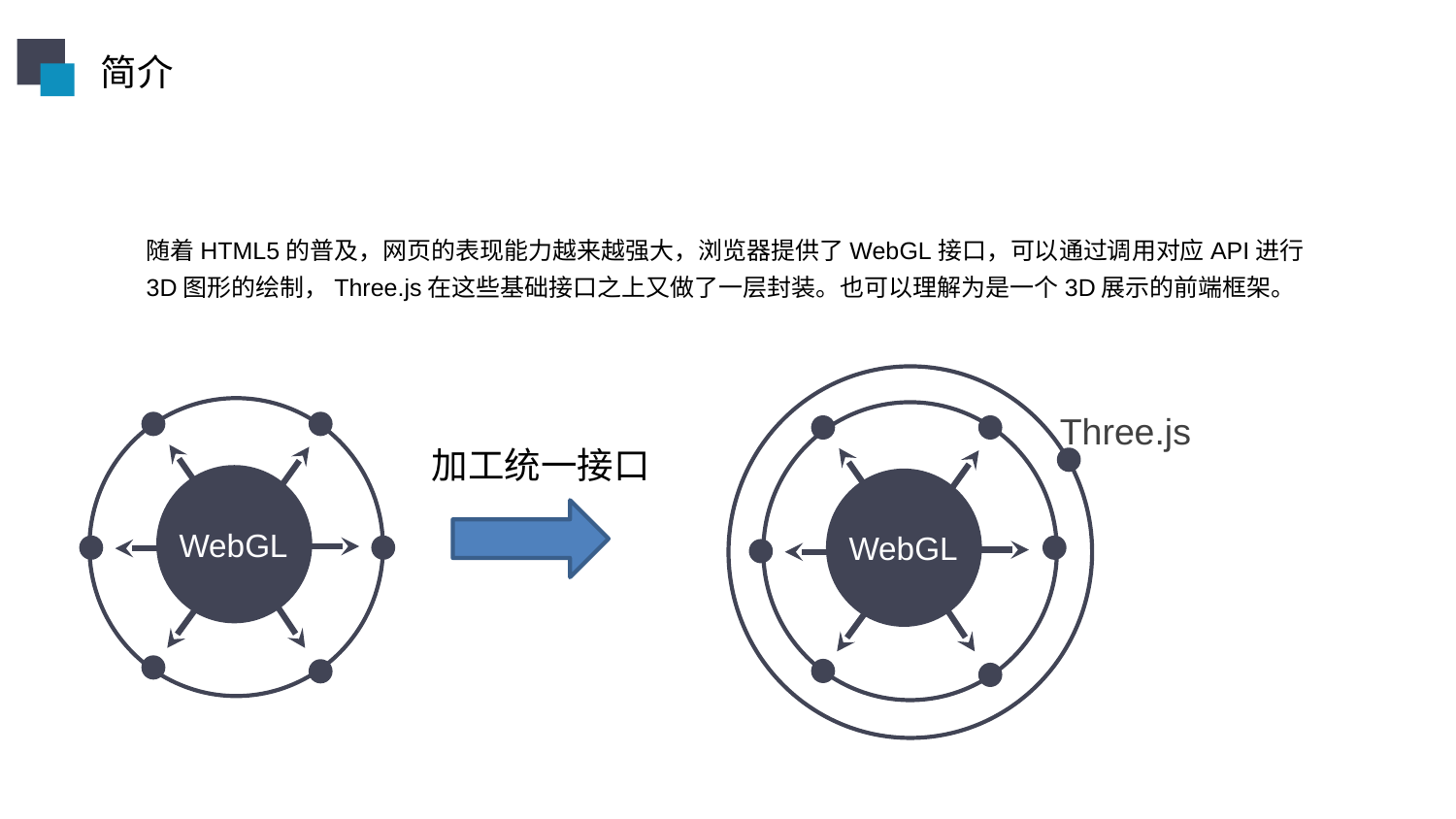

简介

随着HTML5的普及，网页的表现能力越来越强大，浏览器提供了WebGL接口，可以通过调用对应API进行3D图形的绘制，Three.js在这些基础接口之上又做了一层封装。也可以理解为是一个3D展示的前端框架。

Three.js

加工统一接口

WebGL

WebGL